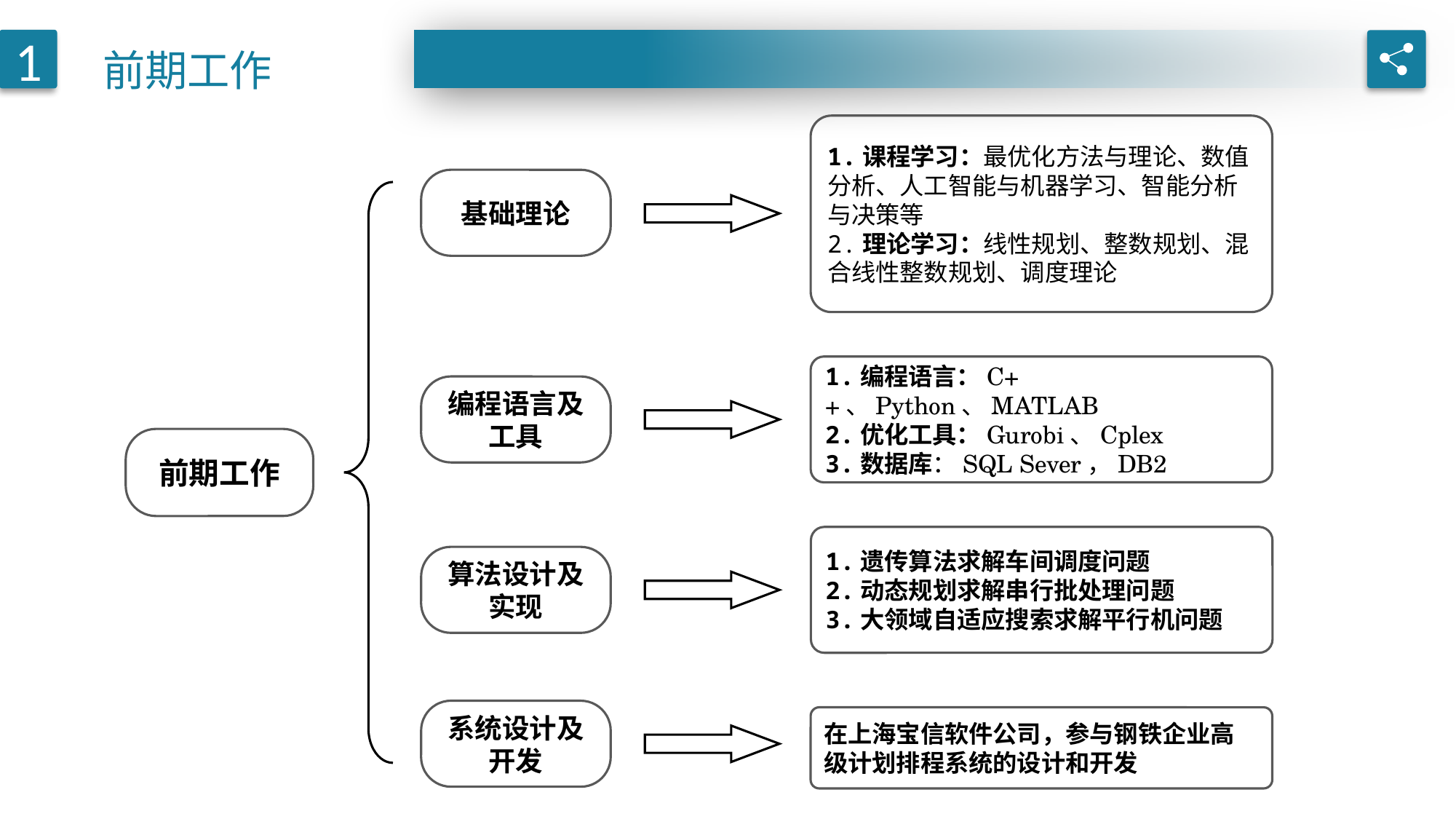

前期工作
1

1.课程学习：最优化方法与理论、数值分析、人工智能与机器学习、智能分析与决策等
2.理论学习：线性规划、整数规划、混合线性整数规划、调度理论
基础理论

1.编程语言：C++、Python、MATLAB
2.优化工具：Gurobi、Cplex
3.数据库：SQL Sever，DB2
编程语言及工具

前期工作
1.遗传算法求解车间调度问题
2.动态规划求解串行批处理问题
3.大领域自适应搜索求解平行机问题
算法设计及实现

系统设计及开发
在上海宝信软件公司，参与钢铁企业高级计划排程系统的设计和开发